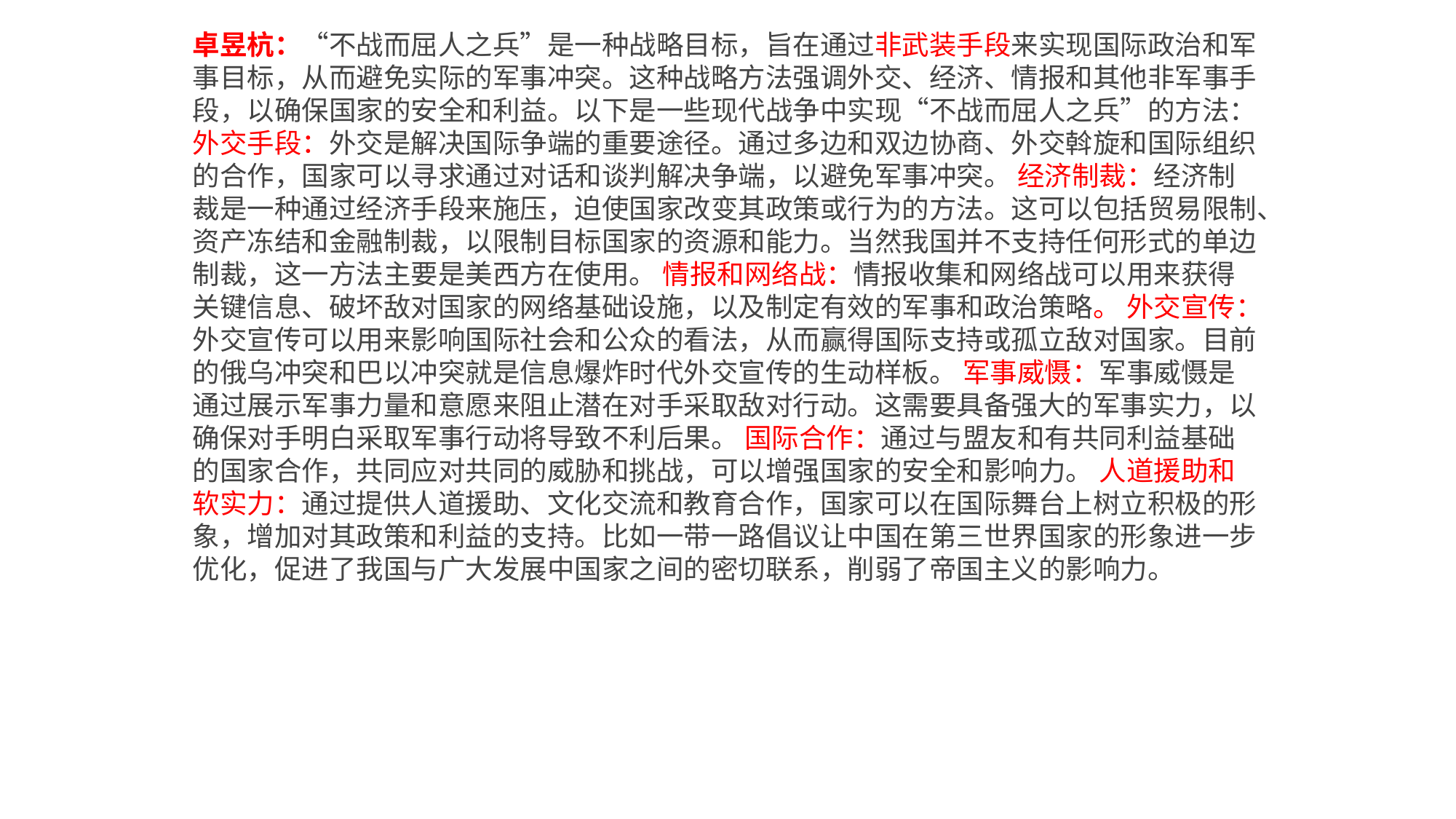

卓昱杭：“不战而屈人之兵”是一种战略目标，旨在通过非武装手段来实现国际政治和军事目标，从而避免实际的军事冲突。这种战略方法强调外交、经济、情报和其他非军事手段，以确保国家的安全和利益。以下是一些现代战争中实现“不战而屈人之兵”的方法： 外交手段：外交是解决国际争端的重要途径。通过多边和双边协商、外交斡旋和国际组织的合作，国家可以寻求通过对话和谈判解决争端，以避免军事冲突。 经济制裁：经济制裁是一种通过经济手段来施压，迫使国家改变其政策或行为的方法。这可以包括贸易限制、资产冻结和金融制裁，以限制目标国家的资源和能力。当然我国并不支持任何形式的单边制裁，这一方法主要是美西方在使用。 情报和网络战：情报收集和网络战可以用来获得关键信息、破坏敌对国家的网络基础设施，以及制定有效的军事和政治策略。 外交宣传：外交宣传可以用来影响国际社会和公众的看法，从而赢得国际支持或孤立敌对国家。目前的俄乌冲突和巴以冲突就是信息爆炸时代外交宣传的生动样板。 军事威慑：军事威慑是通过展示军事力量和意愿来阻止潜在对手采取敌对行动。这需要具备强大的军事实力，以确保对手明白采取军事行动将导致不利后果。 国际合作：通过与盟友和有共同利益基础的国家合作，共同应对共同的威胁和挑战，可以增强国家的安全和影响力。 人道援助和软实力：通过提供人道援助、文化交流和教育合作，国家可以在国际舞台上树立积极的形象，增加对其政策和利益的支持。比如一带一路倡议让中国在第三世界国家的形象进一步优化，促进了我国与广大发展中国家之间的密切联系，削弱了帝国主义的影响力。